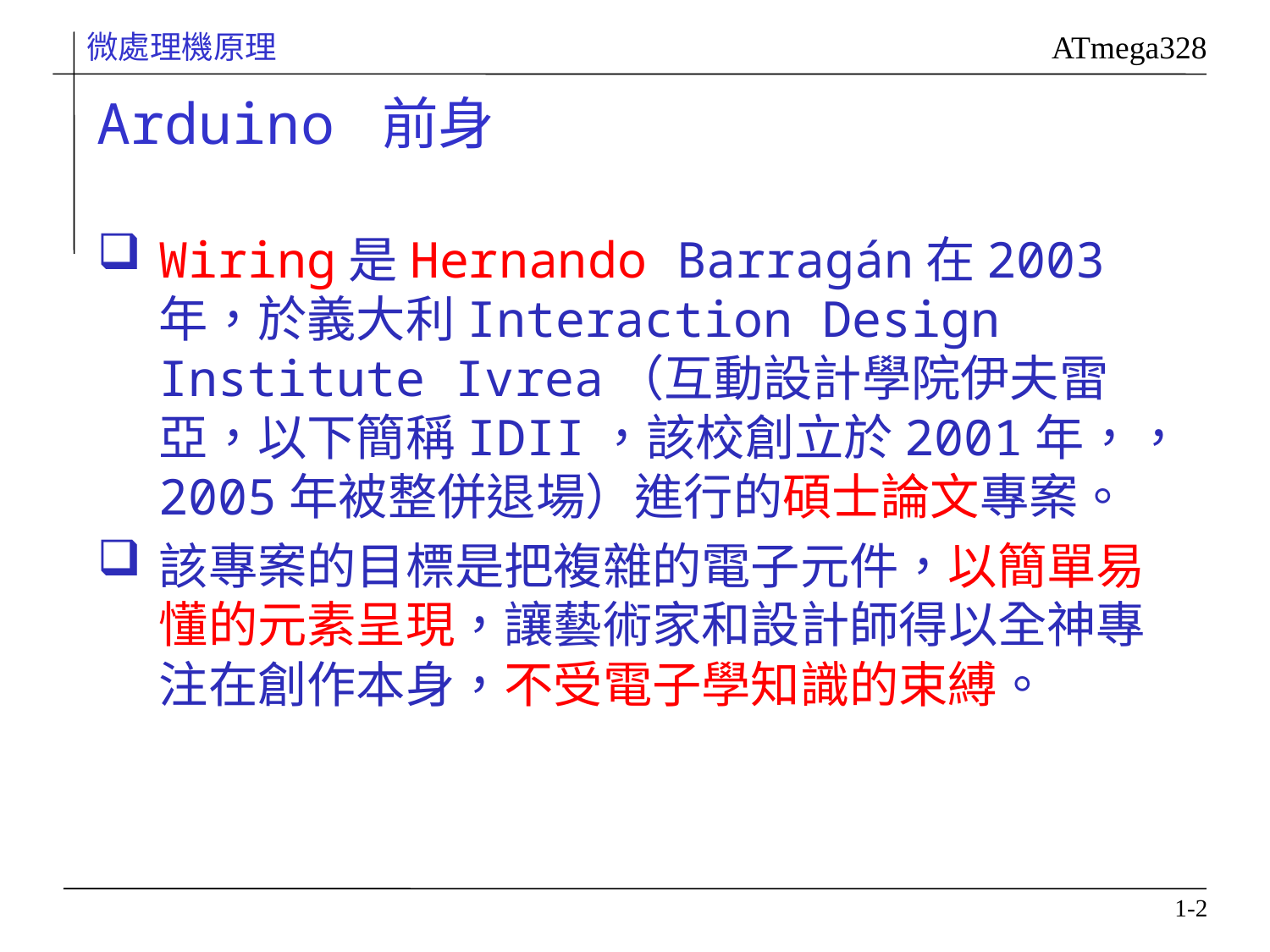

# Arduino 前身
Wiring是Hernando Barragán在2003年，於義大利Interaction Design Institute Ivrea（互動設計學院伊夫雷亞，以下簡稱IDII，該校創立於2001年，，2005年被整併退場）進行的碩士論文專案。
該專案的目標是把複雜的電子元件，以簡單易懂的元素呈現，讓藝術家和設計師得以全神專注在創作本身，不受電子學知識的束縛。